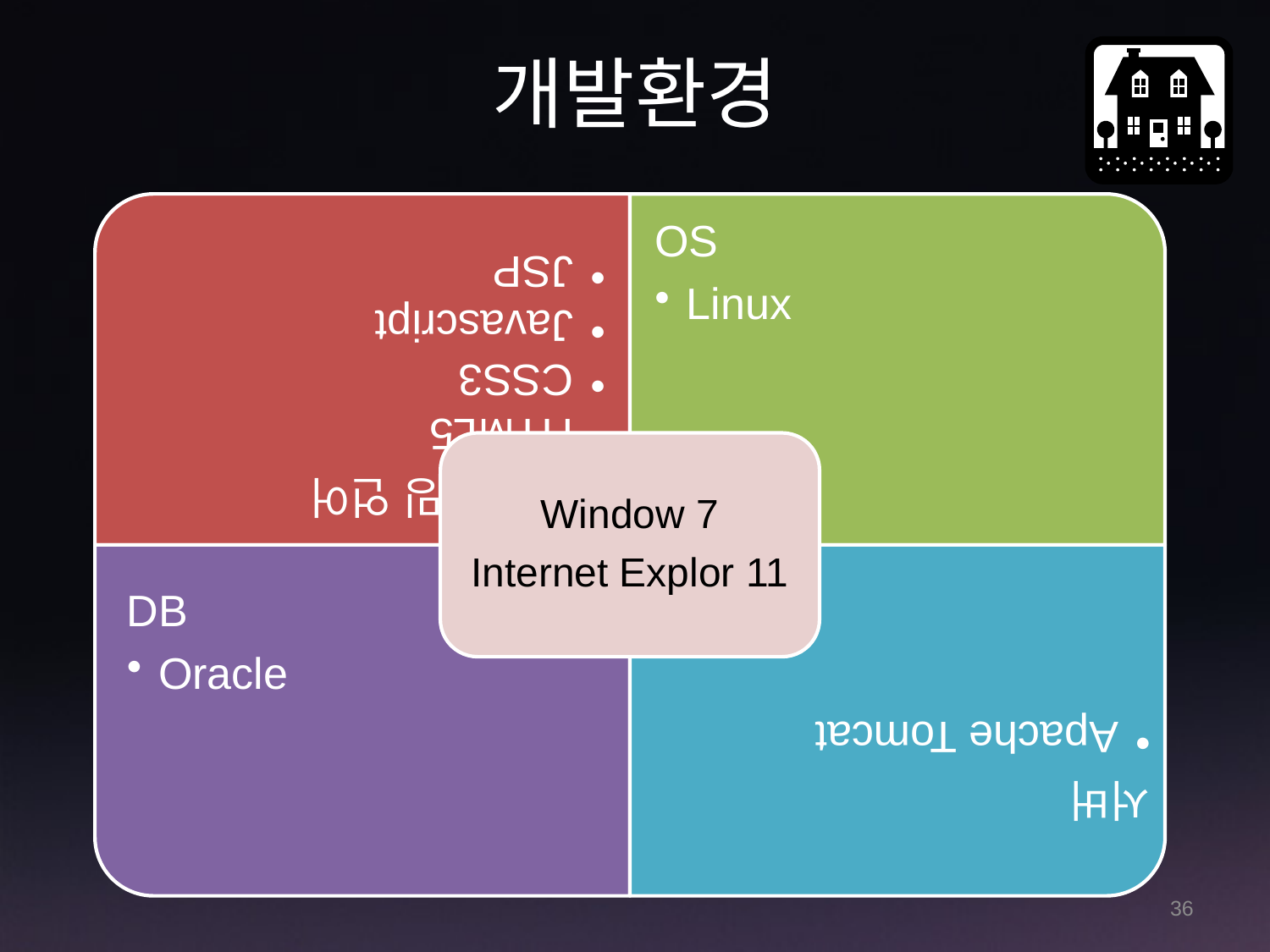

# 개발환경
프로그래밍 언어
HTML5
CSS3
Javascript
JSP
OS
Linux
DB
Oracle

서버
Apache Tomcat
Window 7
Internet Explor 11
36